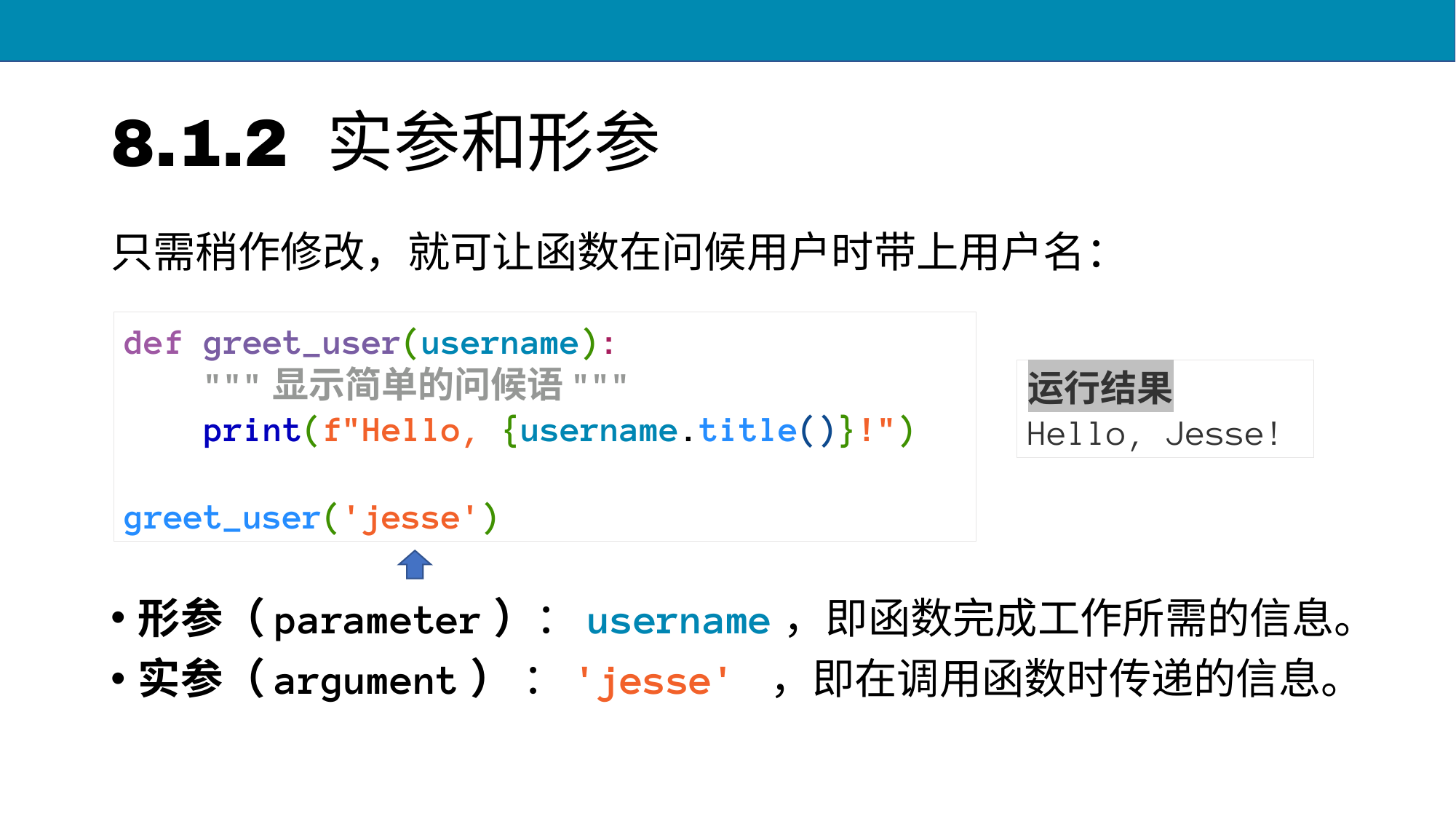

# 8.1.2 实参和形参
只需稍作修改，就可让函数在问候用户时带上用户名：

形参（parameter）：username，即函数完成工作所需的信息。
实参（argument） ：'jesse' ，即在调用函数时传递的信息。
def greet_user(username):
    """显示简单的问候语"""
    print(f"Hello, {username.title()}!")
greet_user('jesse')
运行结果
Hello, Jesse!